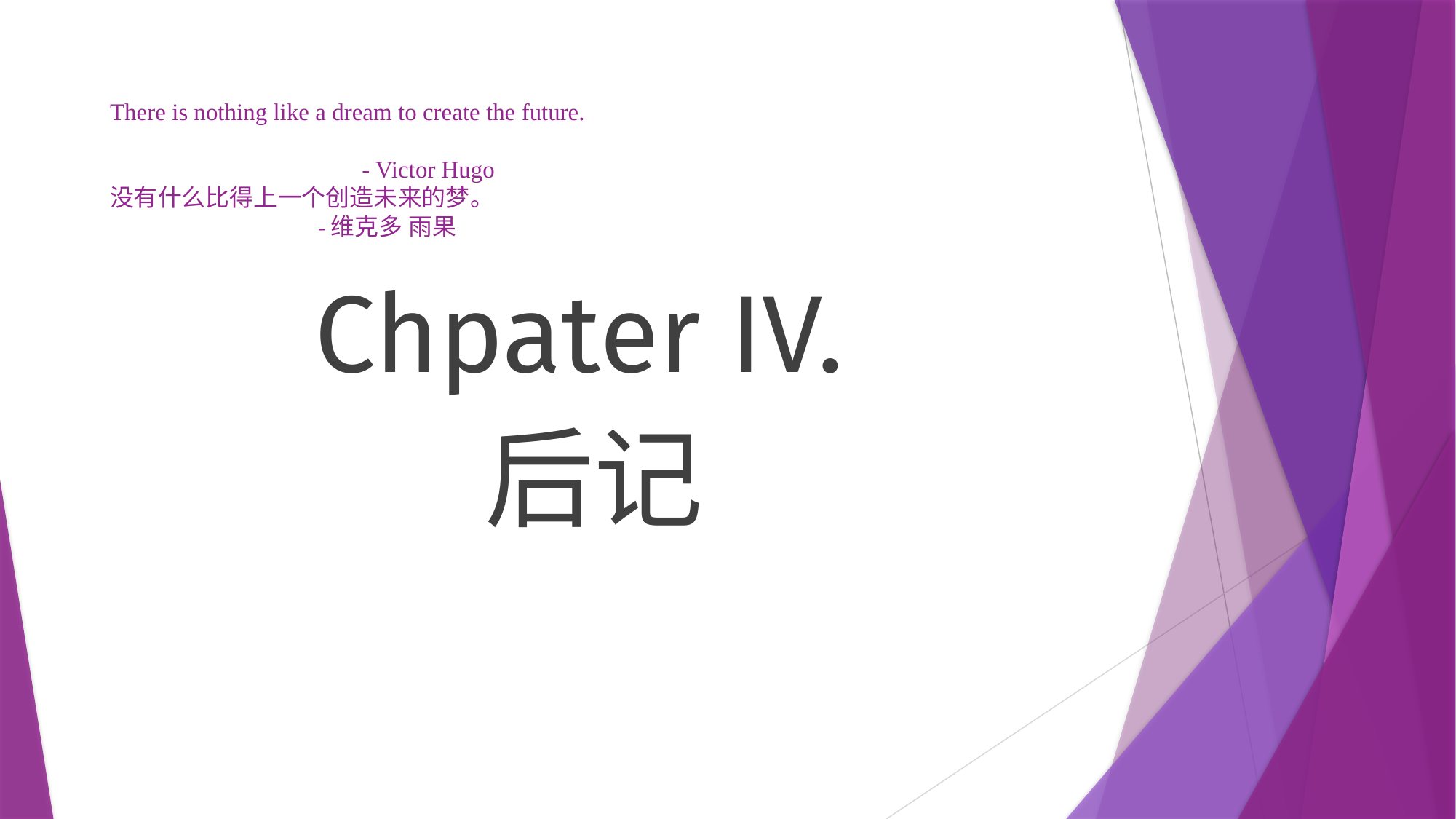

There is nothing like a dream to create the future.
 									 					          - Victor Hugo 
没有什么比得上一个创造未来的梦。
							 								  -维克多 雨果
Chpater IV.
后记